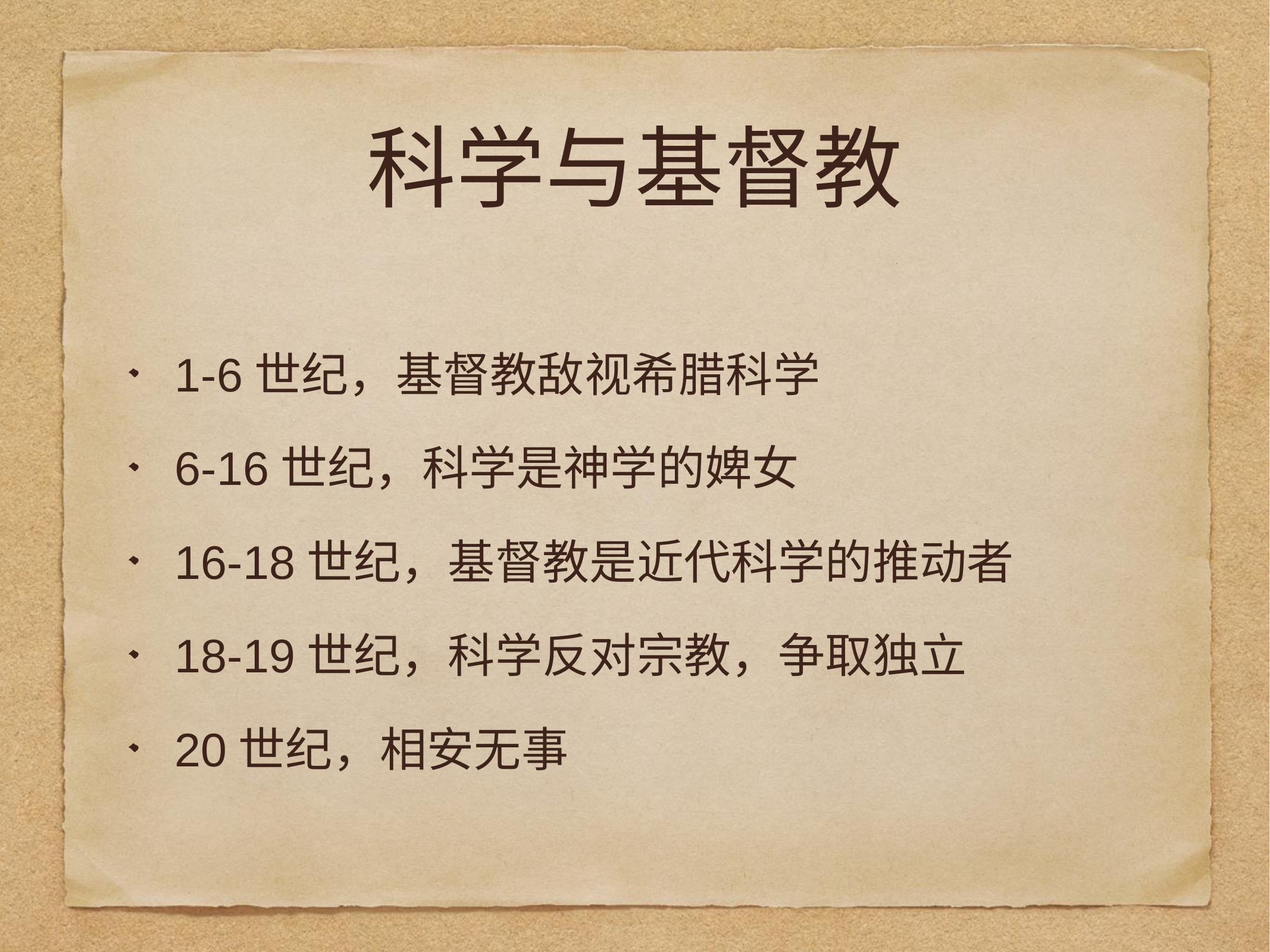

# 科学与基督教
1-6世纪，基督教敌视希腊科学
6-16世纪，科学是神学的婢女
16-18世纪，基督教是近代科学的推动者
18-19世纪，科学反对宗教，争取独立
20世纪，相安无事